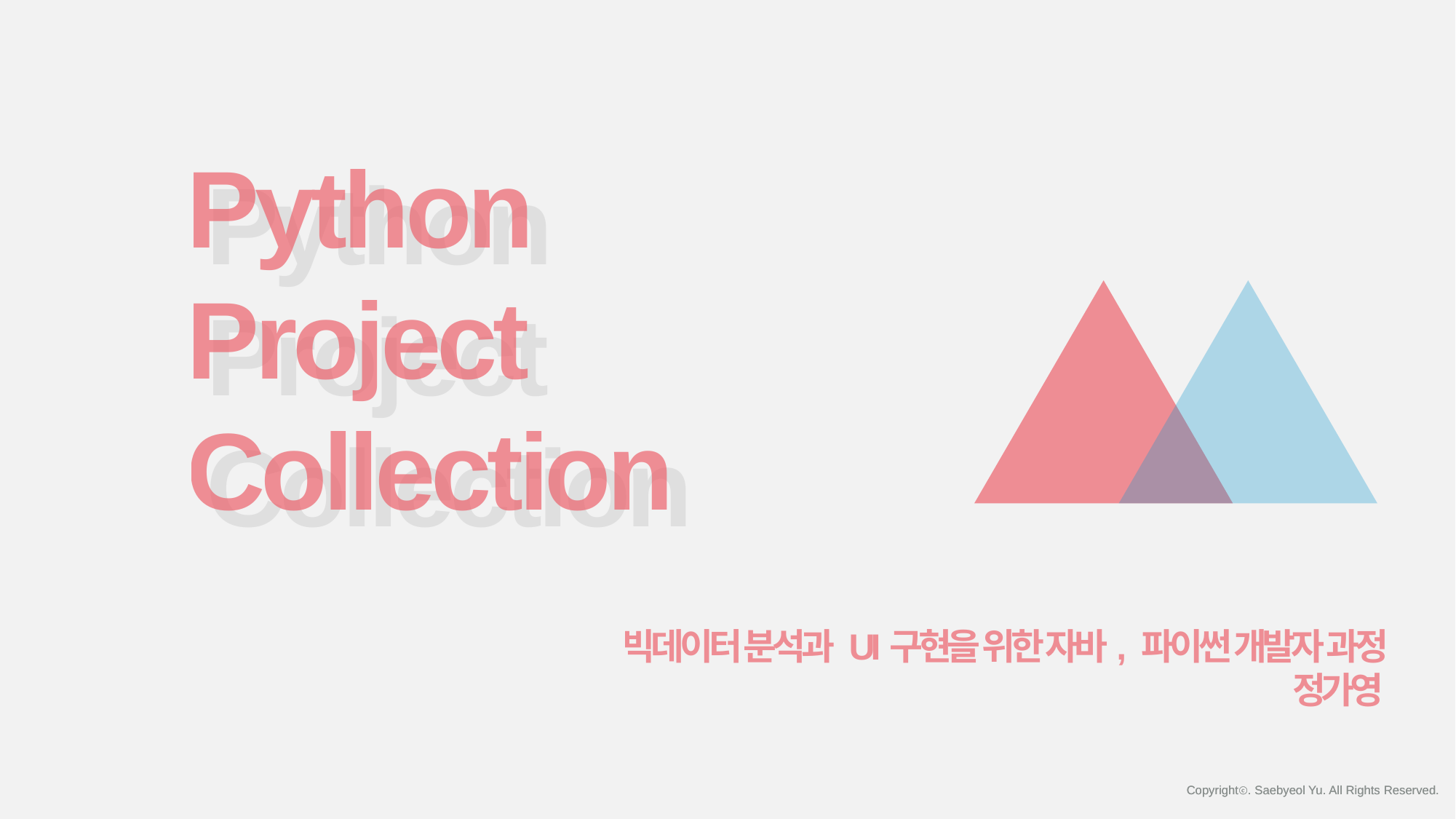

Python
 Project
 Collection
Python
Project
Collection

 빅데이터 분석과 UI구현을 위한 자바, 파이썬 개발자 과정
정가영

Copyrightⓒ. Saebyeol Yu. All Rights Reserved.